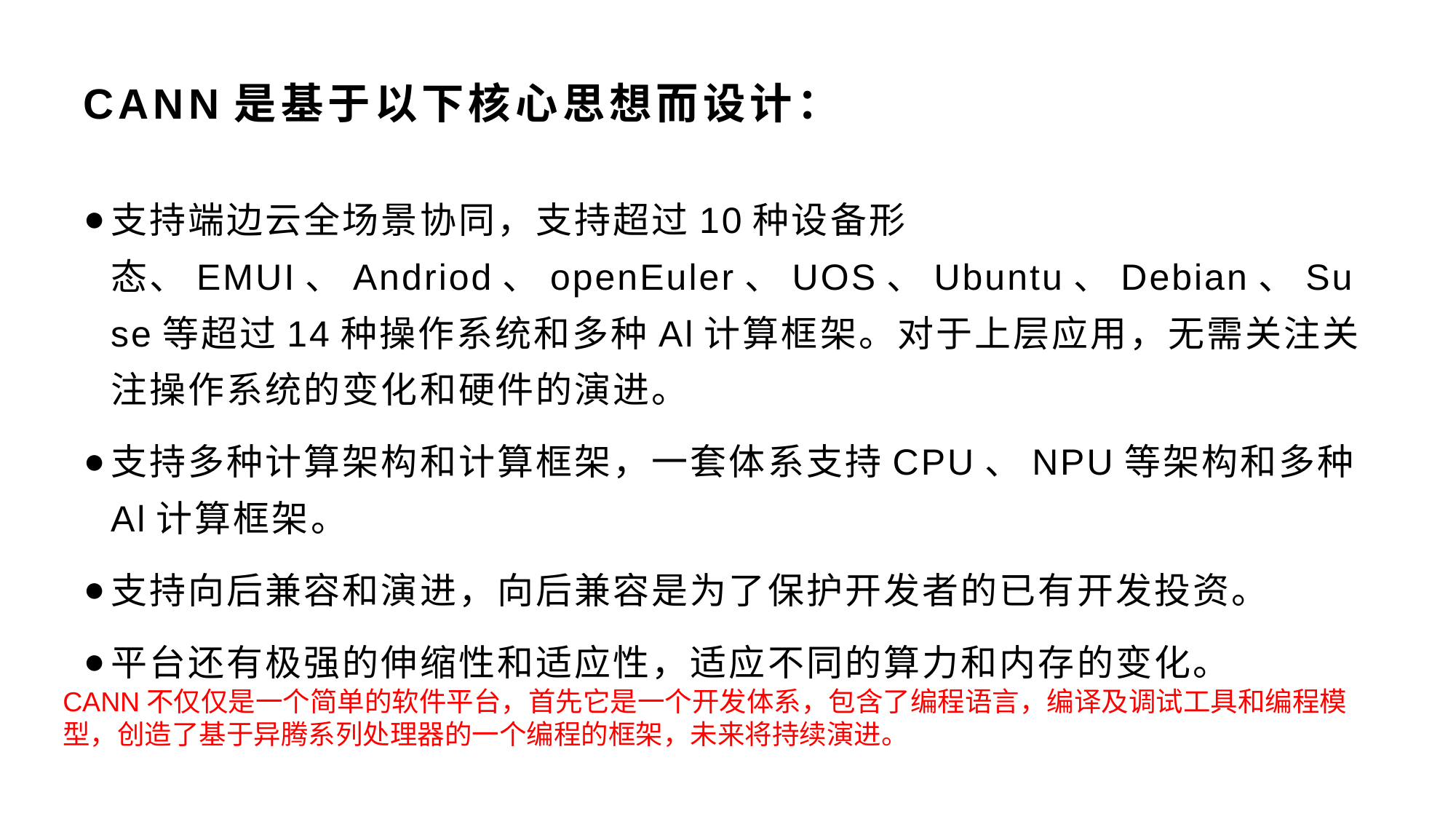

# CANN是基于以下核心思想而设计：
支持端边云全场景协同，支持超过10种设备形态、EMUI、Andriod、openEuler、UOS、Ubuntu、Debian、Suse等超过14种操作系统和多种Al计算框架。对于上层应用，无需关注关注操作系统的变化和硬件的演进。
支持多种计算架构和计算框架，一套体系支持CPU、NPU等架构和多种Al计算框架。
支持向后兼容和演进，向后兼容是为了保护开发者的已有开发投资。
平台还有极强的伸缩性和适应性，适应不同的算力和内存的变化。

CANN不仅仅是一个简单的软件平台，首先它是一个开发体系，包含了编程语言，编译及调试工具和编程模型，创造了基于异腾系列处理器的一个编程的框架，未来将持续演进。